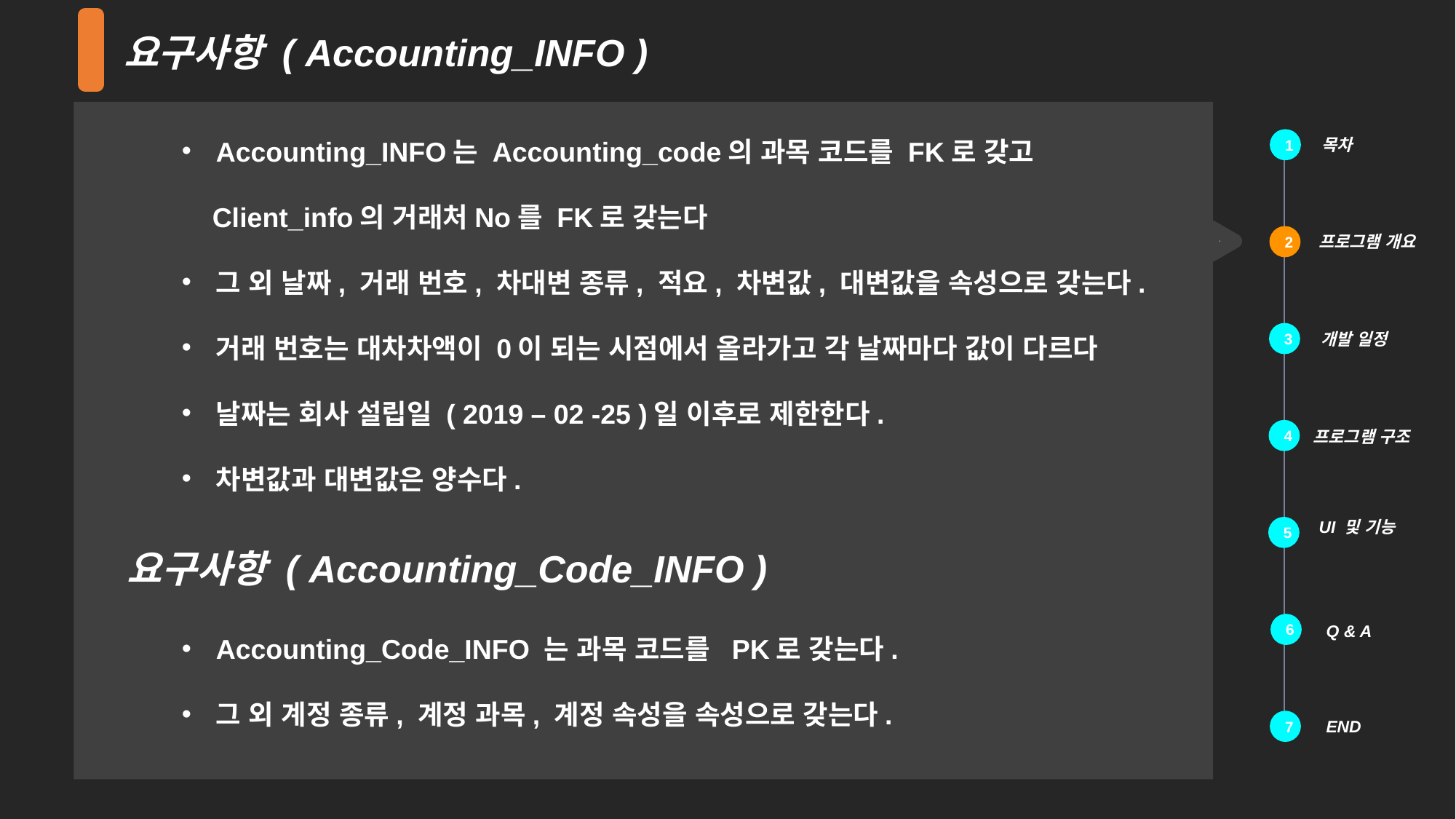

요구사항 ( Accounting_INFO )

Accounting_INFO는 Accounting_code의 과목 코드를 FK로 갖고

    Client_info의 거래처No를 FK로 갖는다

그 외 날짜, 거래 번호, 차대변 종류, 적요, 차변값, 대변값을 속성으로 갖는다.

거래 번호는 대차차액이 0이 되는 시점에서 올라가고 각 날짜마다 값이 다르다

날짜는 회사 설립일 ( 2019 – 02 -25 )일 이후로 제한한다.

차변값과 대변값은 양수다.

목차
1
 프로그램 개요
2

3
 개발 일정
4
 프로그램 구조
 UI 및 기능
5
요구사항 ( Accounting_Code_INFO )
6
 Q & A
Accounting_Code_INFO 는 과목 코드를  PK로 갖는다.

그 외 계정 종류, 계정 과목, 계정 속성을 속성으로 갖는다.

 END
7